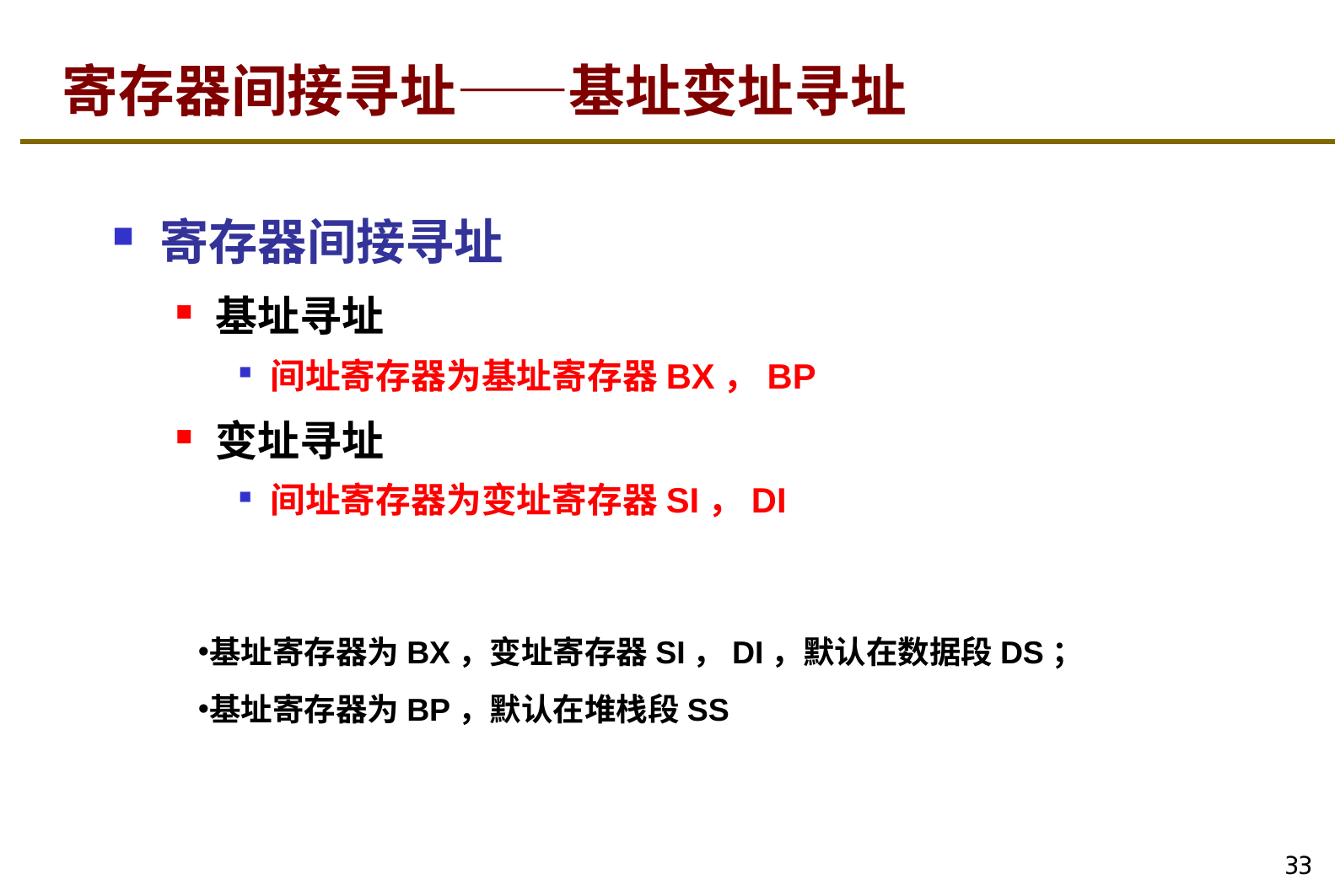

# 寄存器间接寻址——基址变址寻址
寄存器间接寻址
基址寻址
间址寄存器为基址寄存器BX，BP
变址寻址
间址寄存器为变址寄存器SI，DI
基址寄存器为BX，变址寄存器SI，DI，默认在数据段DS；
基址寄存器为BP，默认在堆栈段SS
33